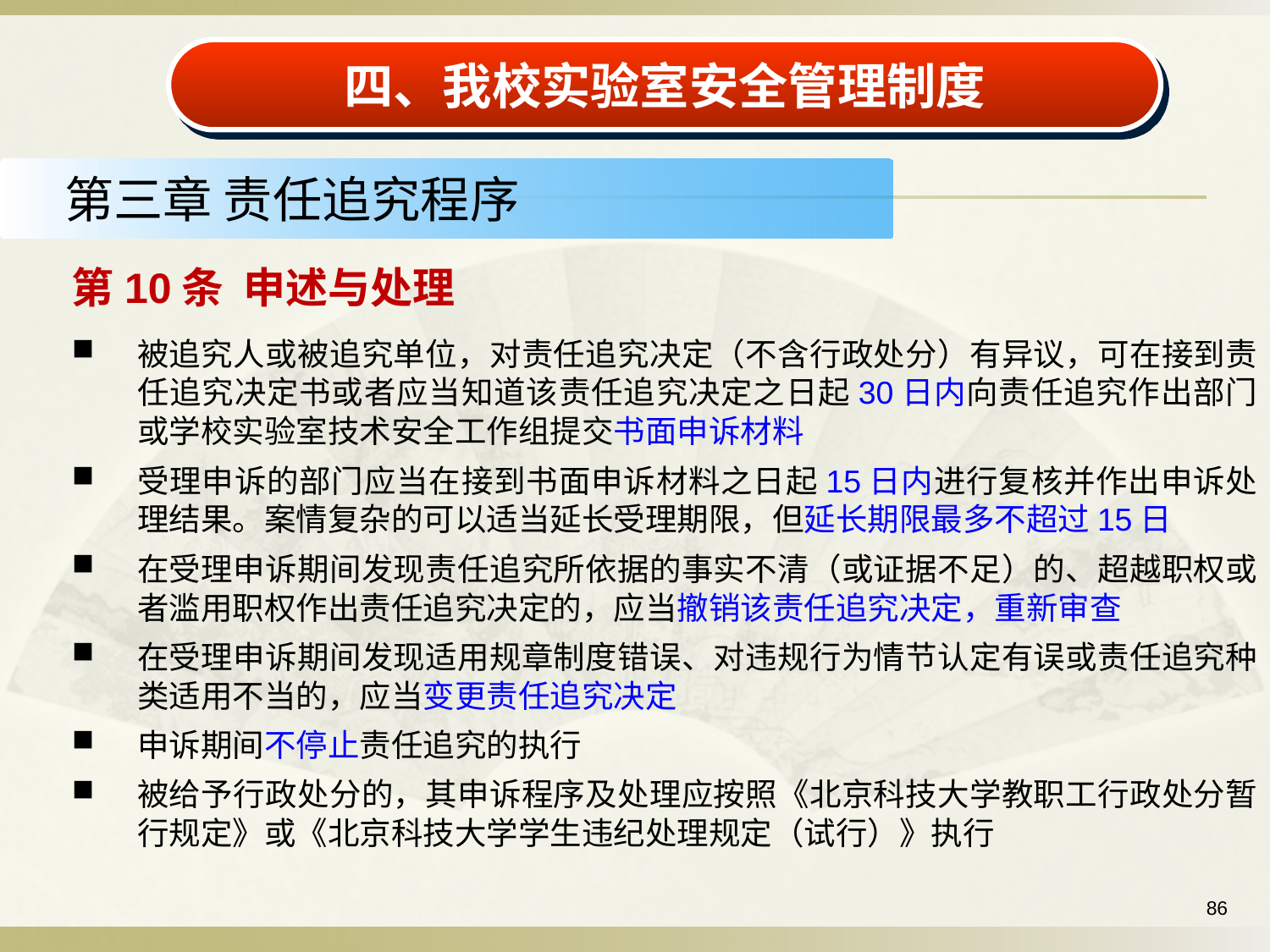

四、我校实验室安全管理制度
第三章 责任追究程序
第10条  申述与处理
被追究人或被追究单位，对责任追究决定（不含行政处分）有异议，可在接到责任追究决定书或者应当知道该责任追究决定之日起30日内向责任追究作出部门或学校实验室技术安全工作组提交书面申诉材料
受理申诉的部门应当在接到书面申诉材料之日起15日内进行复核并作出申诉处理结果。案情复杂的可以适当延长受理期限，但延长期限最多不超过15日
在受理申诉期间发现责任追究所依据的事实不清（或证据不足）的、超越职权或者滥用职权作出责任追究决定的，应当撤销该责任追究决定，重新审查
在受理申诉期间发现适用规章制度错误、对违规行为情节认定有误或责任追究种类适用不当的，应当变更责任追究决定
申诉期间不停止责任追究的执行
被给予行政处分的，其申诉程序及处理应按照《北京科技大学教职工行政处分暂行规定》或《北京科技大学学生违纪处理规定（试行）》执行
86